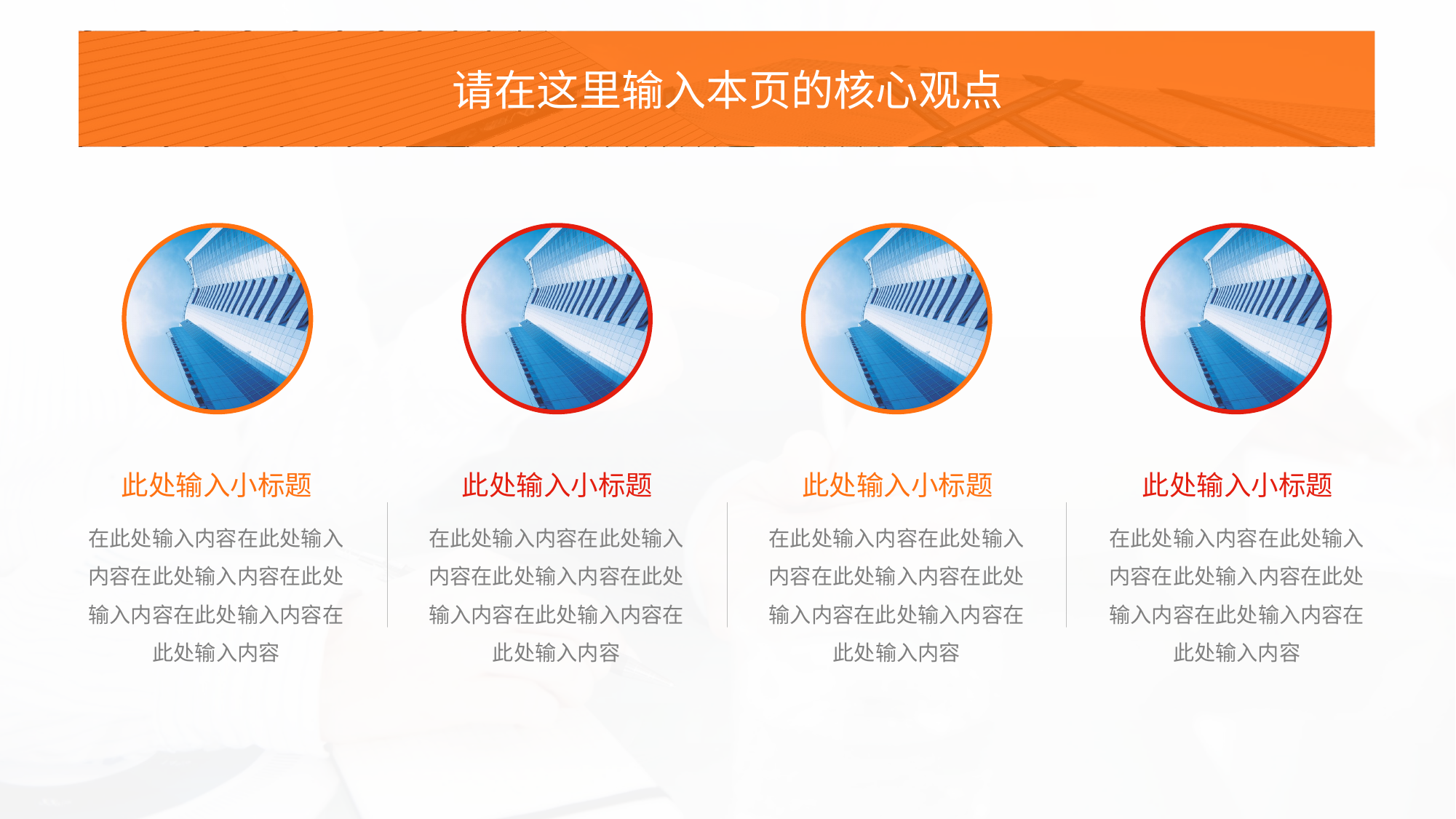

请在这里输入本页的核心观点

此处输入小标题
在此处输入内容在此处输入内容在此处输入内容在此处输入内容在此处输入内容在此处输入内容
此处输入小标题
在此处输入内容在此处输入内容在此处输入内容在此处输入内容在此处输入内容在此处输入内容
此处输入小标题
在此处输入内容在此处输入内容在此处输入内容在此处输入内容在此处输入内容在此处输入内容
此处输入小标题
在此处输入内容在此处输入内容在此处输入内容在此处输入内容在此处输入内容在此处输入内容